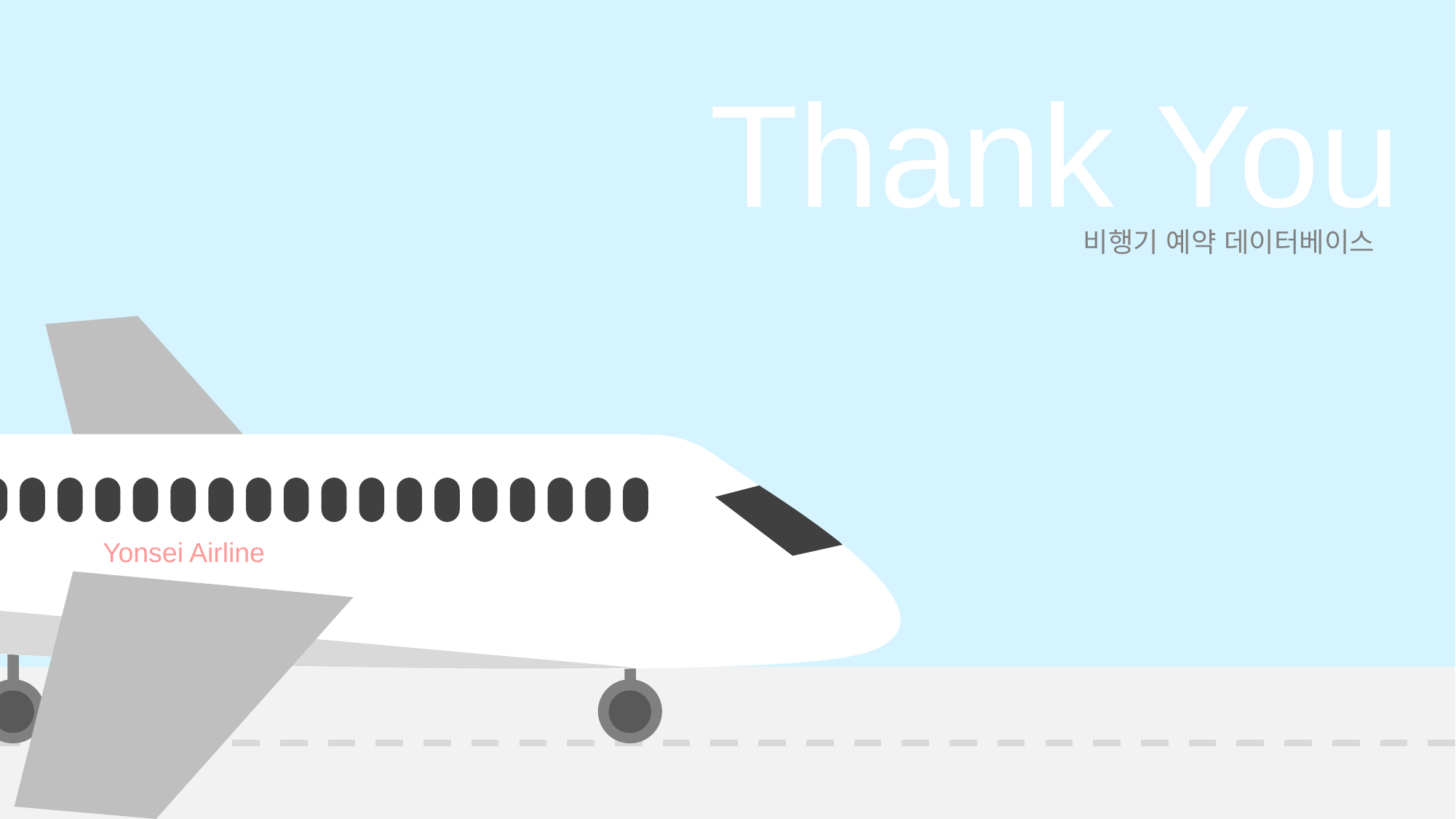

Thank You
비행기 예약 데이터베이스

Yonsei Airline